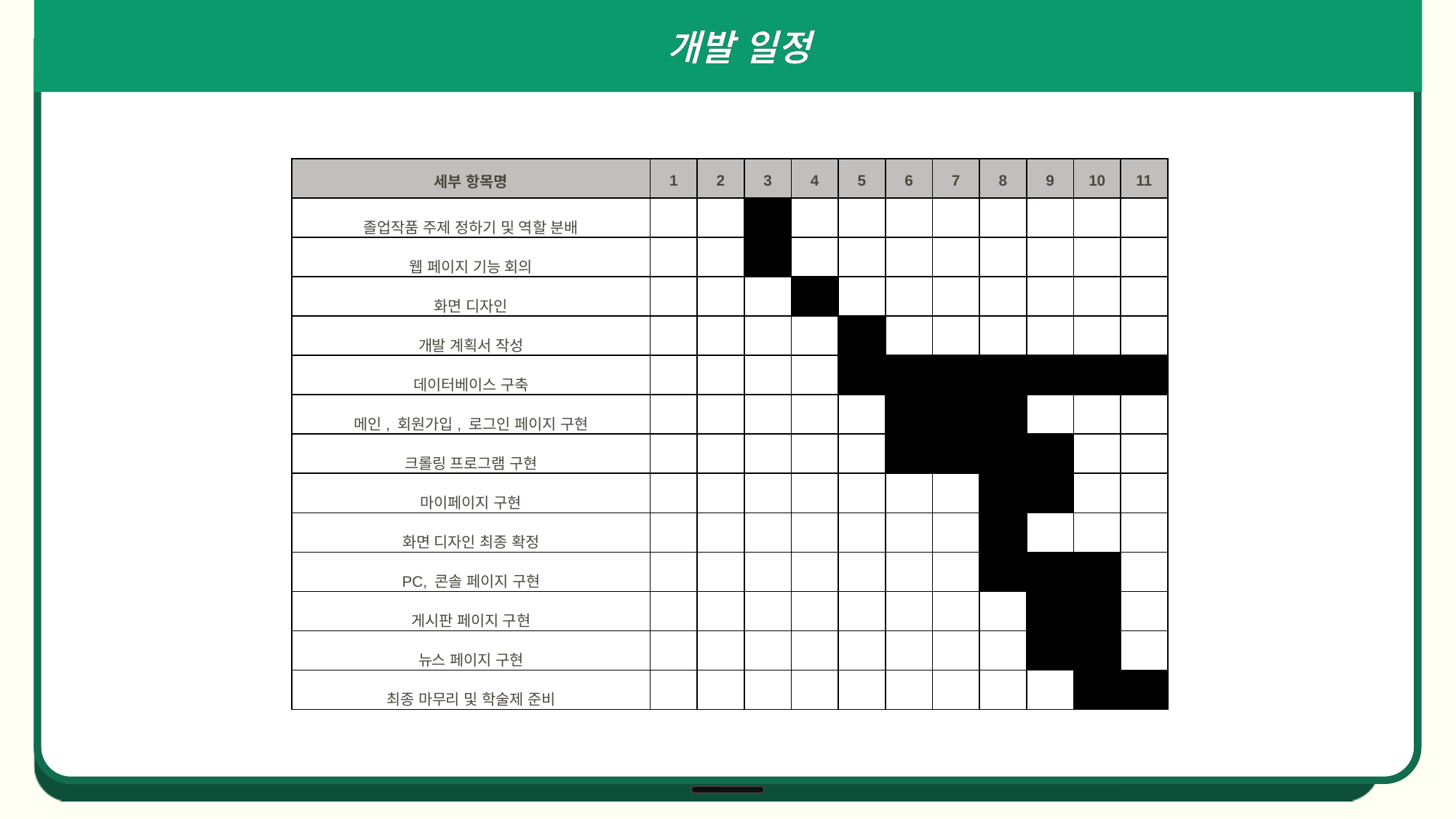

개발 일정

| 세부 항목명 | 1 | 2 | 3 | 4 | 5 | 6 | 7 | 8 | 9 | 10 | 11 |
| --- | --- | --- | --- | --- | --- | --- | --- | --- | --- | --- | --- |
| 졸업작품 주제 정하기 및 역할 분배 |  |  |  |  |  |  |  |  |  |  |  |
| 웹 페이지 기능 회의 |  |  |  |  |  |  |  |  |  |  |  |
| 화면 디자인 |  |  |  |  |  |  |  |  |  |  |  |
| 개발 계획서 작성 |  |  |  |  |  |  |  |  |  |  |  |
| 데이터베이스 구축 |  |  |  |  |  |  |  |  |  |  |  |
| 메인, 회원가입, 로그인 페이지 구현 |  |  |  |  |  |  |  |  |  |  |  |
| 크롤링 프로그램 구현 |  |  |  |  |  |  |  |  |  |  |  |
| 마이페이지 구현 |  |  |  |  |  |  |  |  |  |  |  |
| 화면 디자인 최종 확정 |  |  |  |  |  |  |  |  |  |  |  |
| PC, 콘솔 페이지 구현 |  |  |  |  |  |  |  |  |  |  |  |
| 게시판 페이지 구현 |  |  |  |  |  |  |  |  |  |  |  |
| 뉴스 페이지 구현 |  |  |  |  |  |  |  |  |  |  |  |
| 최종 마무리 및 학술제 준비 |  |  |  |  |  |  |  |  |  |  |  |